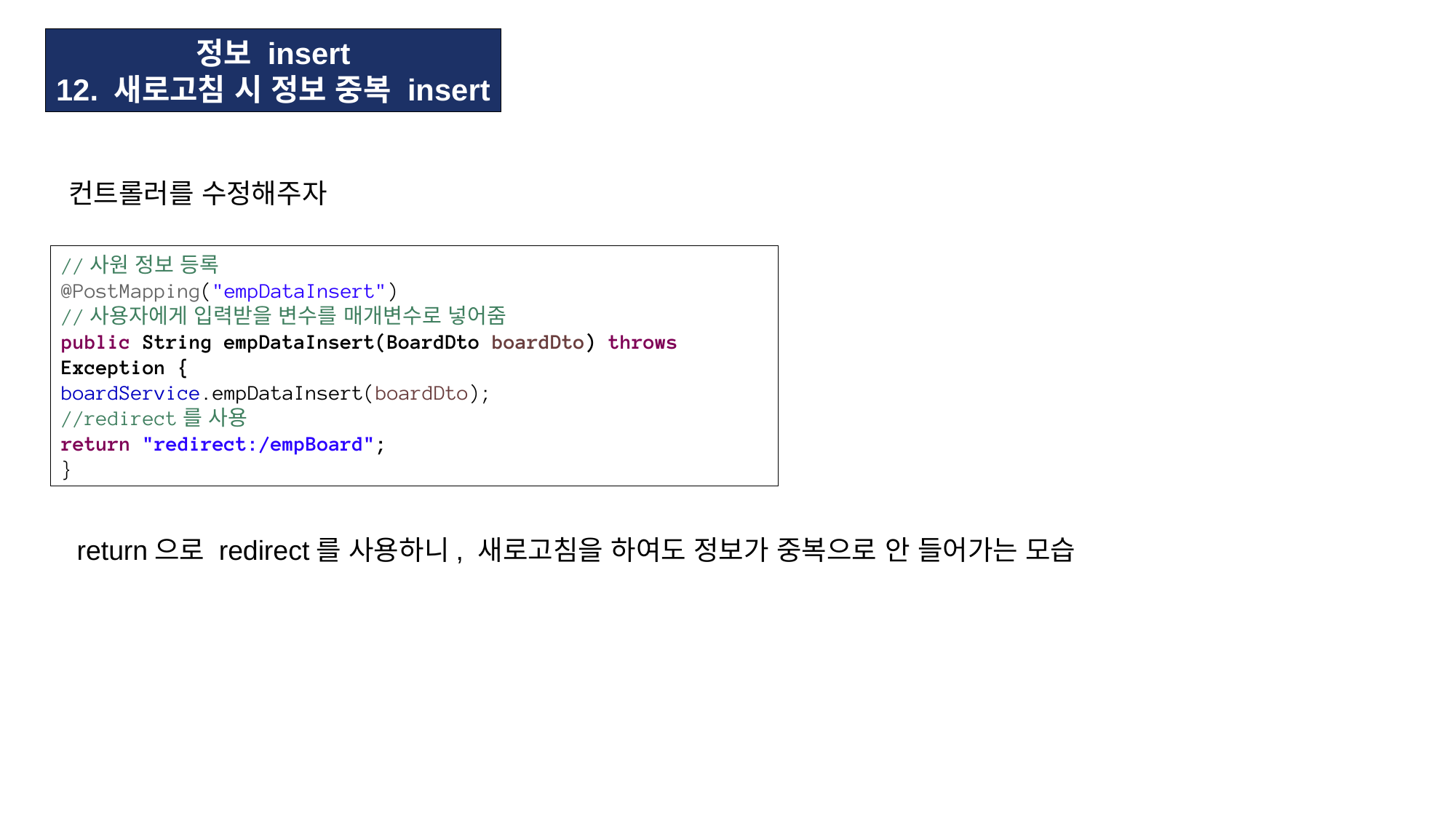

정보 insert
12. 새로고침 시 정보 중복 insert
컨트롤러를 수정해주자
//사원 정보 등록
@PostMapping("empDataInsert")
//사용자에게 입력받을 변수를 매개변수로 넣어줌
public String empDataInsert(BoardDto boardDto) throws Exception {
boardService.empDataInsert(boardDto);
//redirect를 사용
return "redirect:/empBoard";
}
return으로 redirect를 사용하니, 새로고침을 하여도 정보가 중복으로 안 들어가는 모습